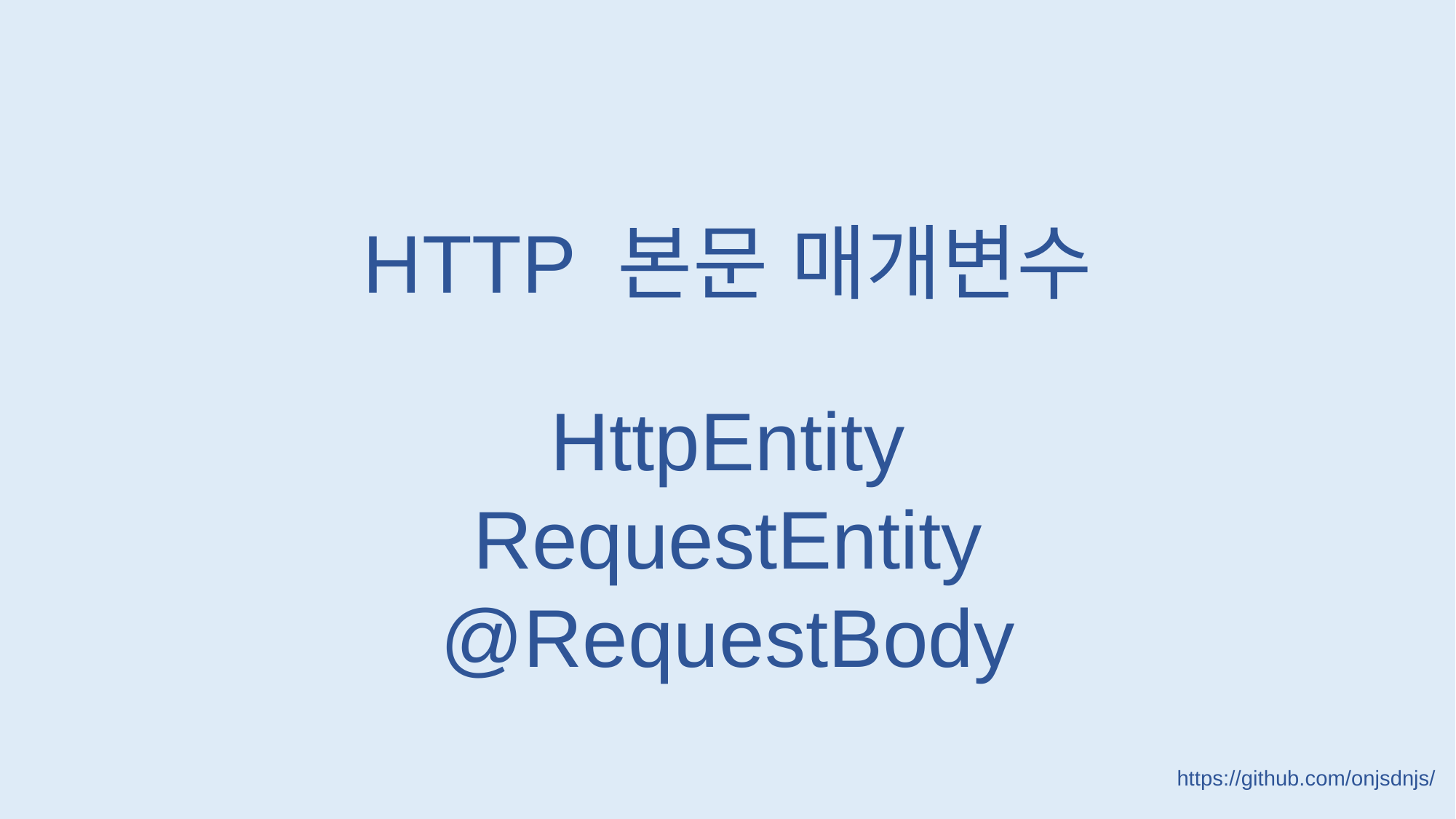

HTTP 본문 매개변수
HttpEntity
RequestEntity
@RequestBody
https://github.com/onjsdnjs/